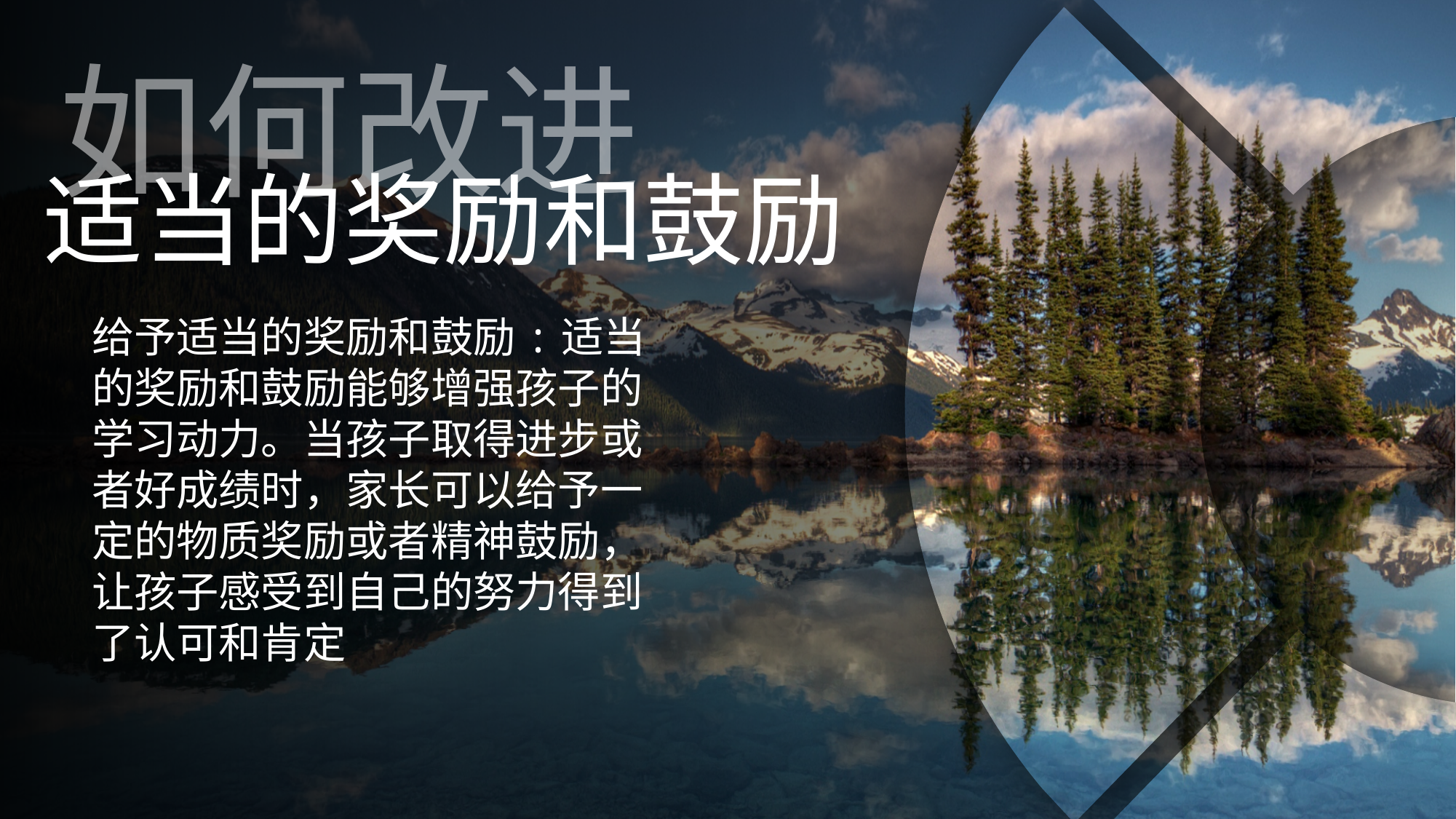

如何改进
执行计划
适当的奖励和鼓励
良好的学习环境
合理的学习计划
给予适当的奖励和鼓励:适当的奖励和鼓励能够增强孩子的学习动力。当孩子取得进步或者好成绩时，家长可以给予一定的物质奖励或者精神鼓励，让孩子感受到自己的努力得到了认可和肯定
营造良好的学习环境:一个安静、整洁、充满学习氛围的环境能够让孩子更加专注于学习。家长可以为孩子准备一个专门的学习空间，确保有足够的照明、适宜的温度和通风条件，并减少学习区域内的干扰因素，如电视、游戏机等

制定合理的学习计划:学习计划能够帮助孩子有条理地进行学习，避免临时抱佛脚或者无所事事的情况。家长可以与孩子一起制定学习计划，合理安排每天的学习任务和时间，既有长期目标也有短期目标，增强学习的目的性和计划性
  首先，正确的心态可以使我们正确地看待各种经历，使我们不至于被自己的消极情绪所控制。我们可以增强自我调节能力，保证我们能够在紧张的环境中保持淡定和镇定，发现每一个偶然机会，从而取得成功。人在学习中，要站在努力和学习的高度，总结和执行自己的学习计划，在有效利用时间，增强模仿能力，习惯用正确的思维方法，以让自己更容易学会这些技能。